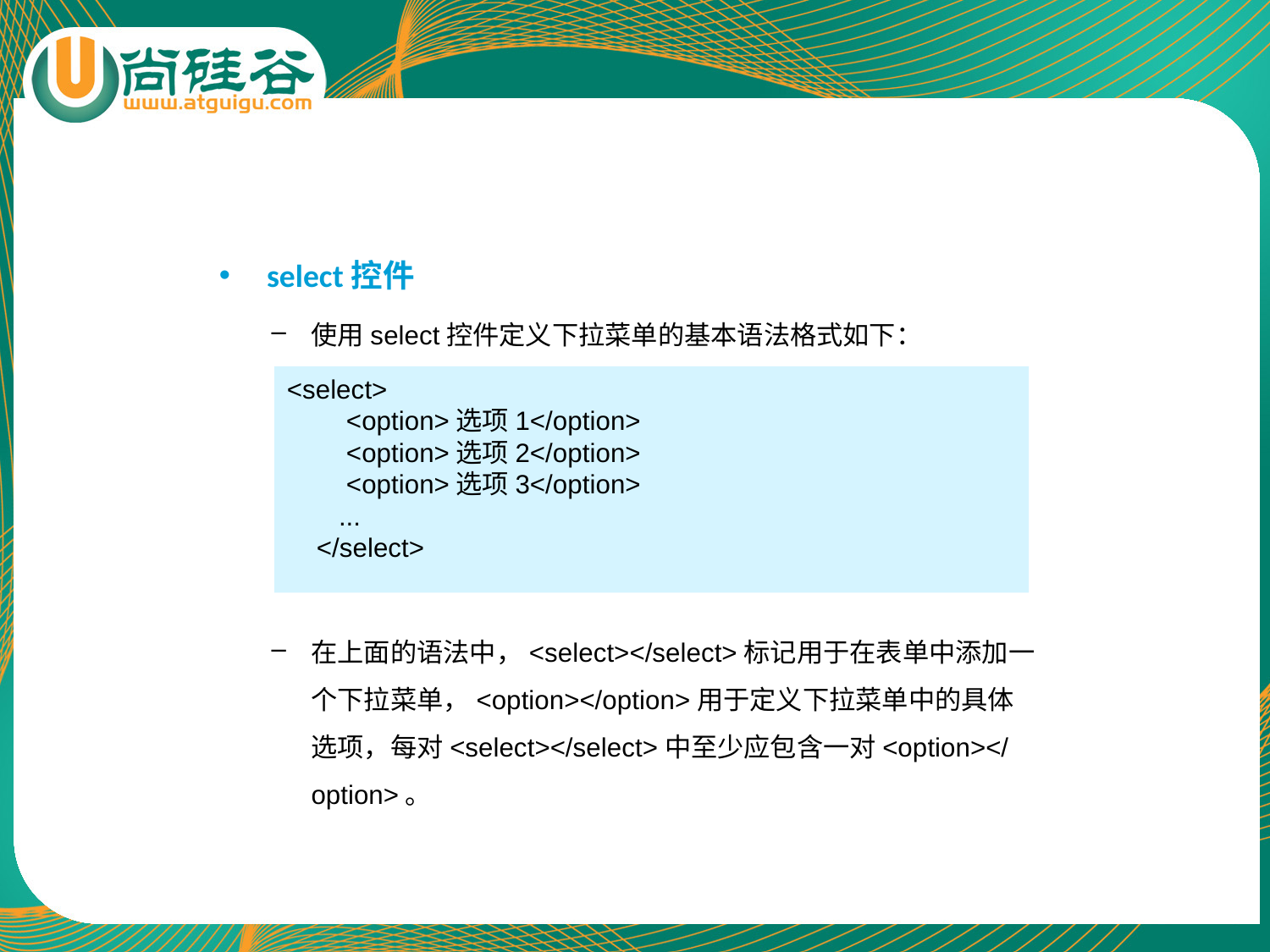

# select控件

使用select控件定义下拉菜单的基本语法格式如下：

在上面的语法中，<select></select>标记用于在表单中添加一个下拉菜单，<option></option>用于定义下拉菜单中的具体选项，每对<select></select>中至少应包含一对<option></option>。
<select>
        <option>选项1</option>
        <option>选项2</option>
        <option>选项3</option>
       ...
    </select>